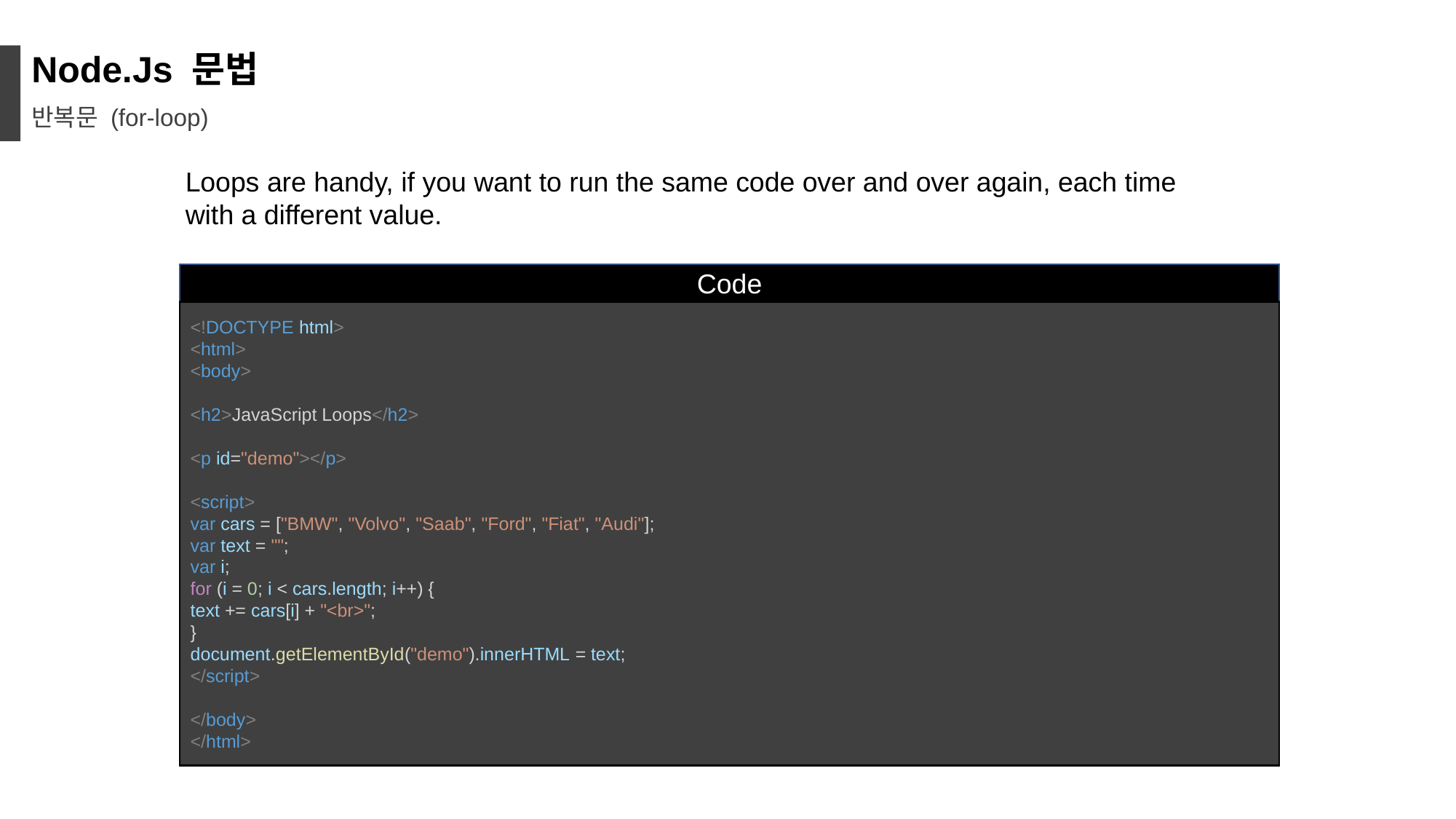

Node.Js 문법
반복문 (for-loop)
Loops are handy, if you want to run the same code over and over again, each time with a different value.
Code
<!DOCTYPE html>
<html>
<body>
<h2>JavaScript Loops</h2>
<p id="demo"></p>
<script>
var cars = ["BMW", "Volvo", "Saab", "Ford", "Fiat", "Audi"];
var text = "";
var i;
for (i = 0; i < cars.length; i++) {
text += cars[i] + "<br>";
}
document.getElementById("demo").innerHTML = text;
</script>
</body>
</html>